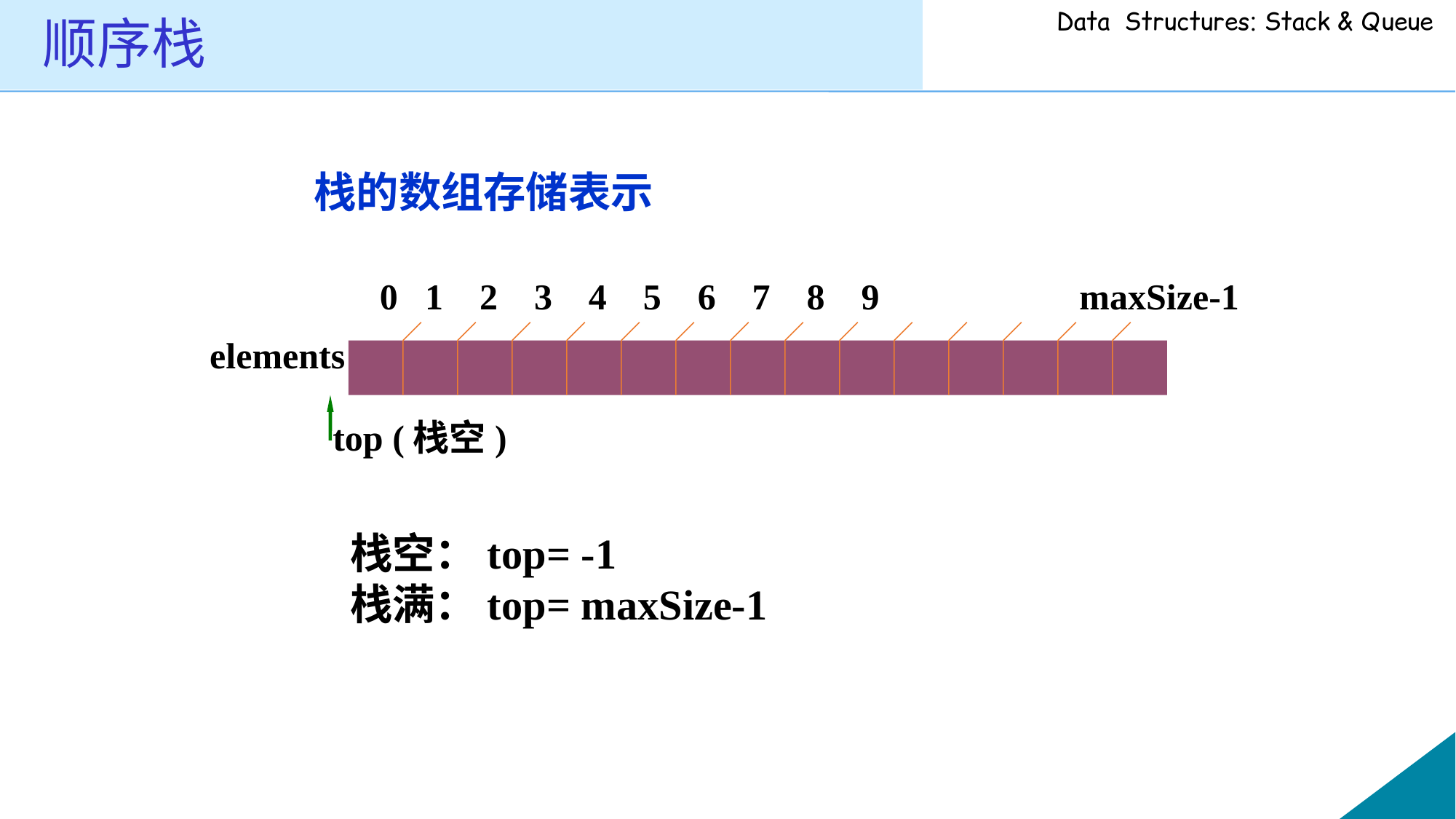

# 顺序栈
栈的数组存储表示
0   1    2    3    4    5    6    7    8    9                      maxSize-1

elements

top (栈空)
栈空：top= -1
栈满：top= maxSize-1